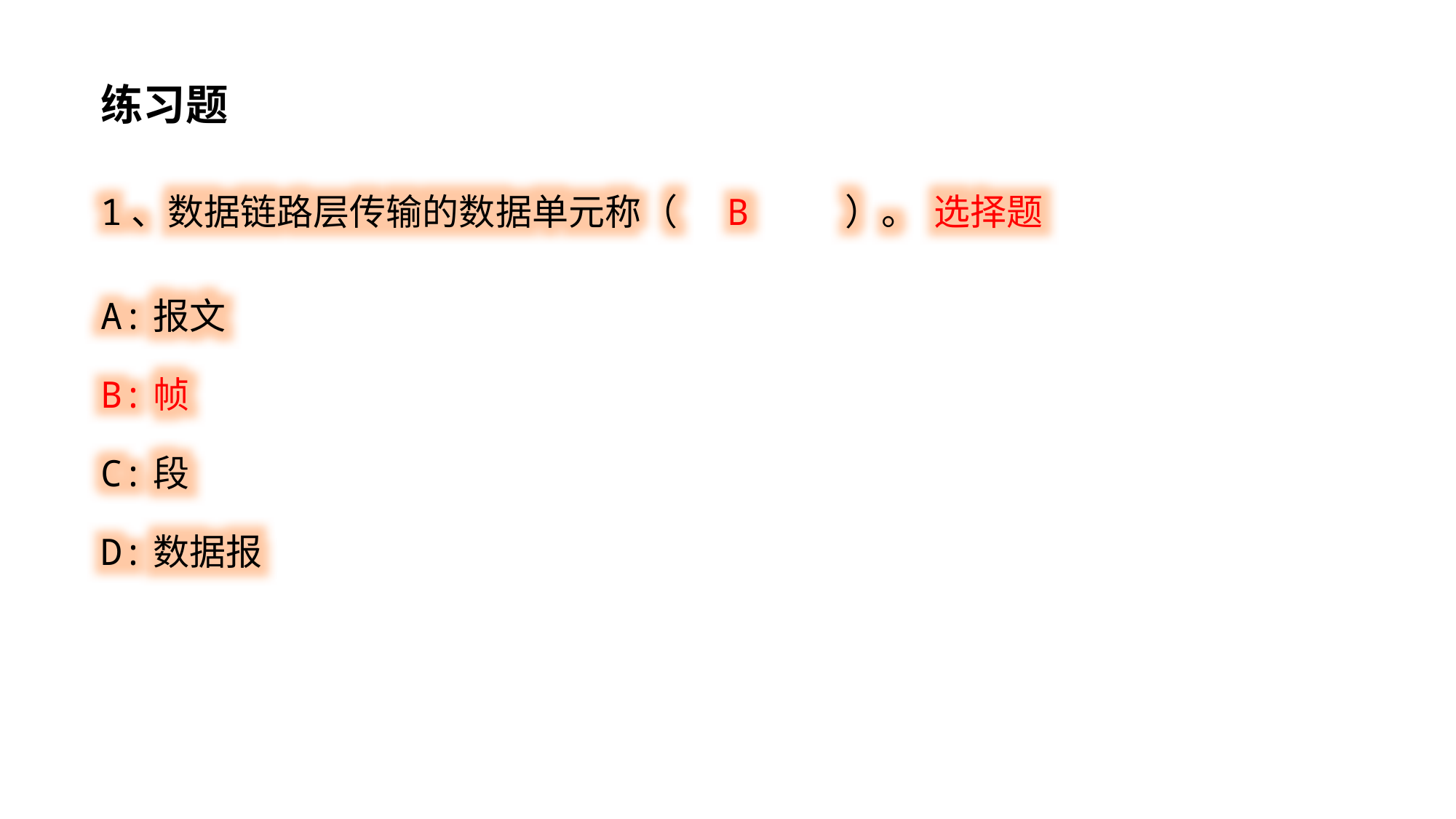

练习题
1、数据链路层传输的数据单元称（     B    ）。  选择题

A:报文

B:帧

C:段

D:数据报